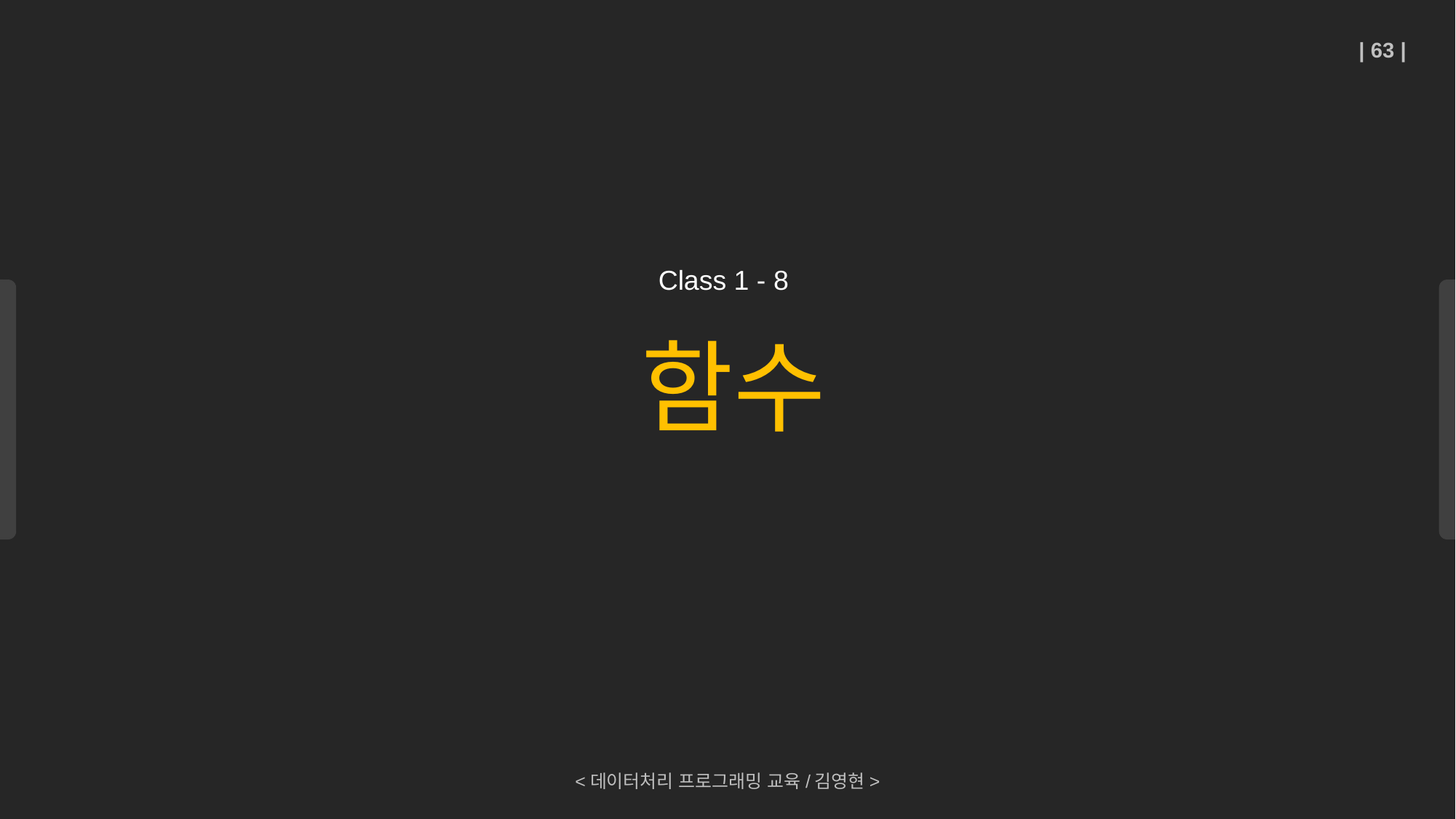

| 63 |
함수
Class 1 - 8

<데이터처리 프로그래밍 교육/김영현>